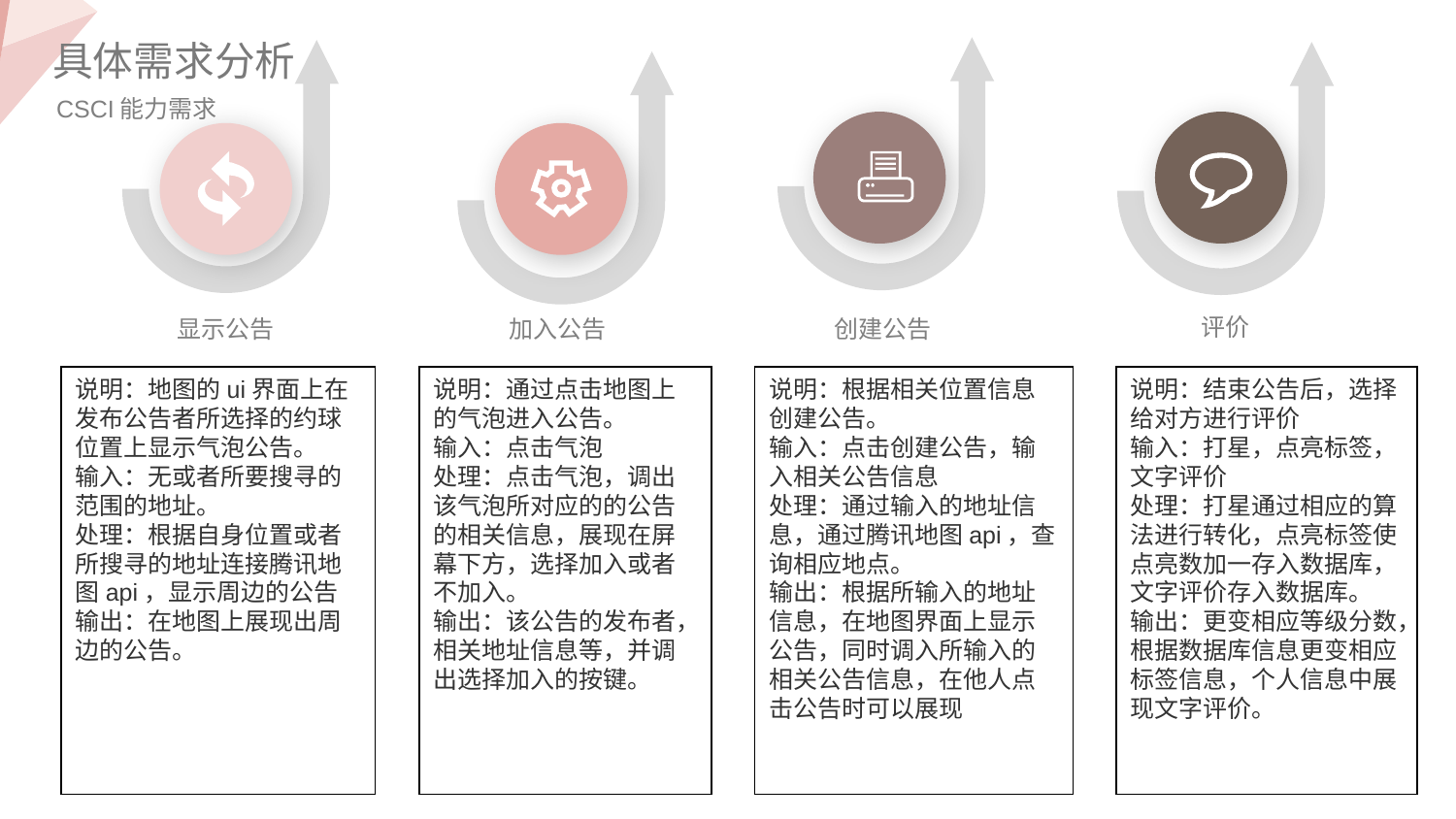

具体需求分析

CSCI能力需求

评价
显示公告
加入公告
创建公告
说明：地图的ui界面上在发布公告者所选择的约球位置上显示气泡公告。
输入：无或者所要搜寻的范围的地址。
处理：根据自身位置或者所搜寻的地址连接腾讯地图api，显示周边的公告
输出：在地图上展现出周边的公告。

说明：通过点击地图上的气泡进入公告。
输入：点击气泡
处理：点击气泡，调出该气泡所对应的的公告的相关信息，展现在屏幕下方，选择加入或者不加入。
输出：该公告的发布者，相关地址信息等，并调出选择加入的按键。

说明：根据相关位置信息创建公告。
输入：点击创建公告，输入相关公告信息
处理：通过输入的地址信息，通过腾讯地图api，查询相应地点。
输出：根据所输入的地址信息，在地图界面上显示公告，同时调入所输入的相关公告信息，在他人点击公告时可以展现

说明：结束公告后，选择给对方进行评价
输入：打星，点亮标签，文字评价
处理：打星通过相应的算法进行转化，点亮标签使点亮数加一存入数据库，文字评价存入数据库。
输出：更变相应等级分数，根据数据库信息更变相应标签信息，个人信息中展现文字评价。